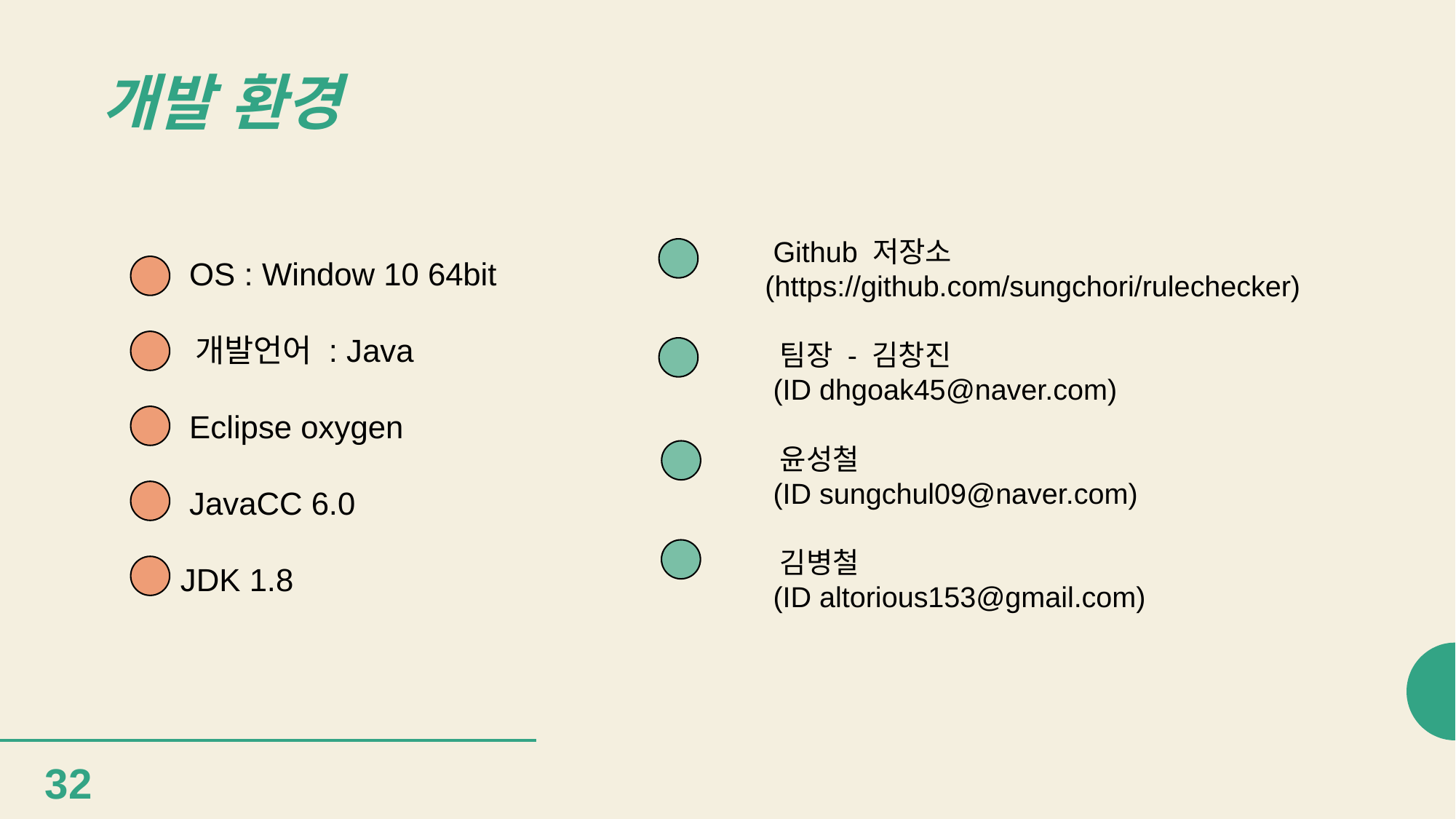

# 개발 환경

 Github 저장소
(https://github.com/sungchori/rulechecker)

 팀장 - 김창진
 (ID dhgoak45@naver.com)

 윤성철
 (ID sungchul09@naver.com)

 김병철
 (ID altorious153@gmail.com)

 OS : Window 10 64bit

 개발언어 : Java

 Eclipse oxygen

 JavaCC 6.0

JDK 1.8

32